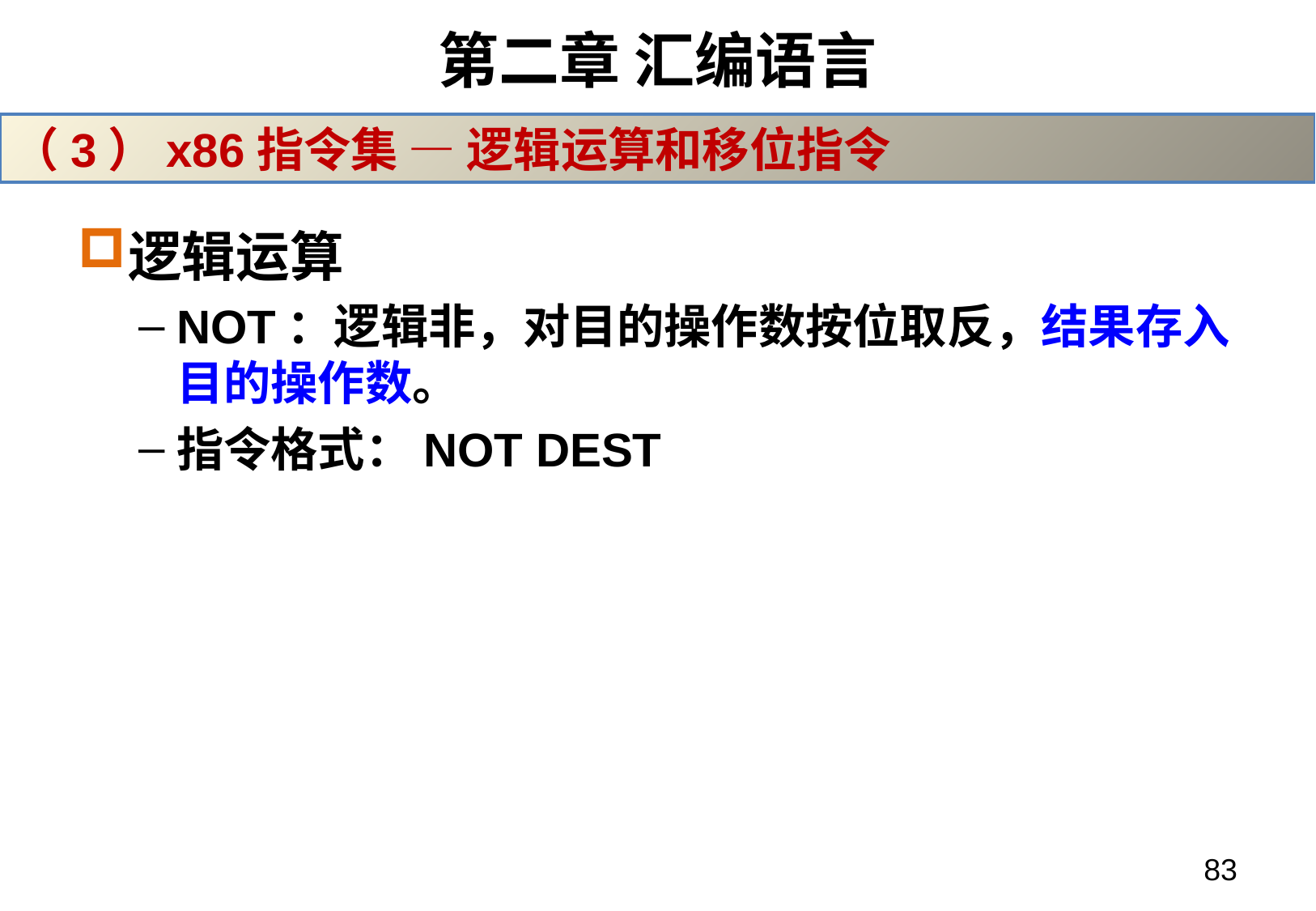

# 第二章 汇编语言
（3）x86指令集 — 逻辑运算和移位指令
逻辑运算
NOT：逻辑非，对目的操作数按位取反，结果存入目的操作数。
指令格式：NOT DEST
83